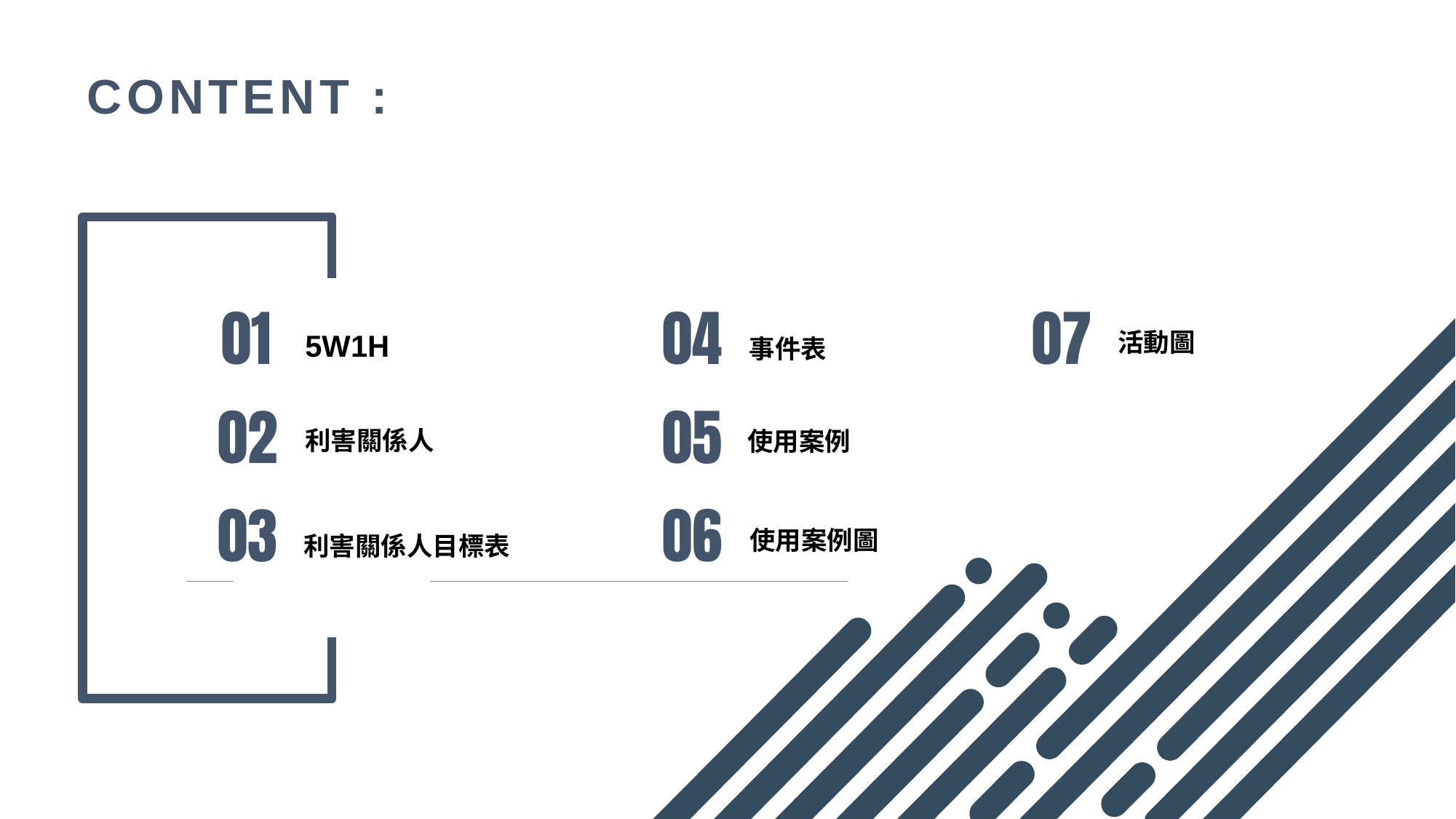

CONTENT :

01
事件表
02
利害關係人
利害關係人目標表
04
07
活動圖
5W1H
05
使用案例
03
06
使用案例圖